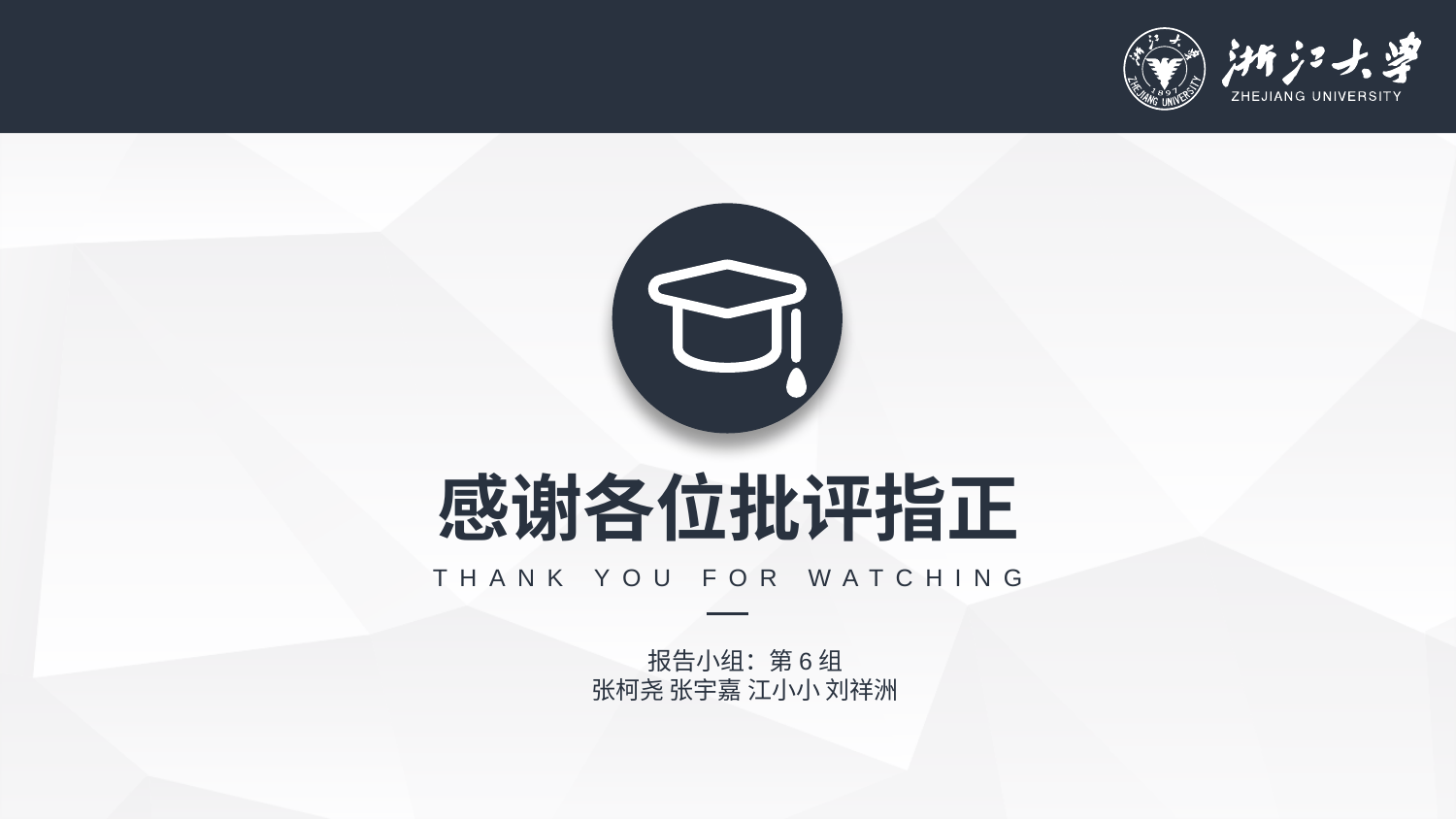

感谢各位批评指正
THANK YOU FOR WATCHING
报告小组：第6组
张柯尧 张宇嘉 江小小 刘祥洲